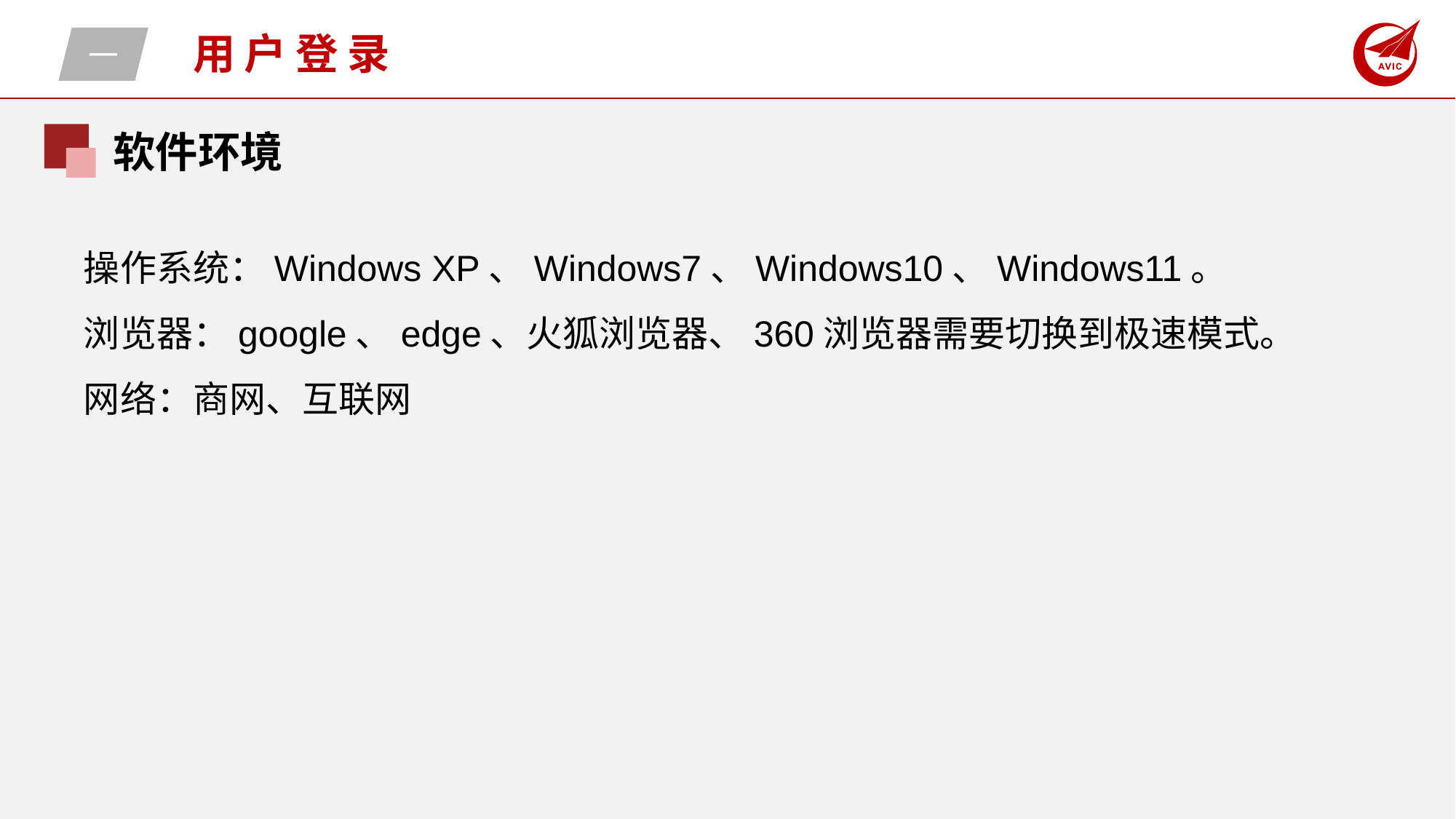

一
用户登录

软件环境

操作系统：Windows XP、Windows7、Windows10、Windows11。
浏览器：google、edge、火狐浏览器、360浏览器需要切换到极速模式。
网络：商网、互联网